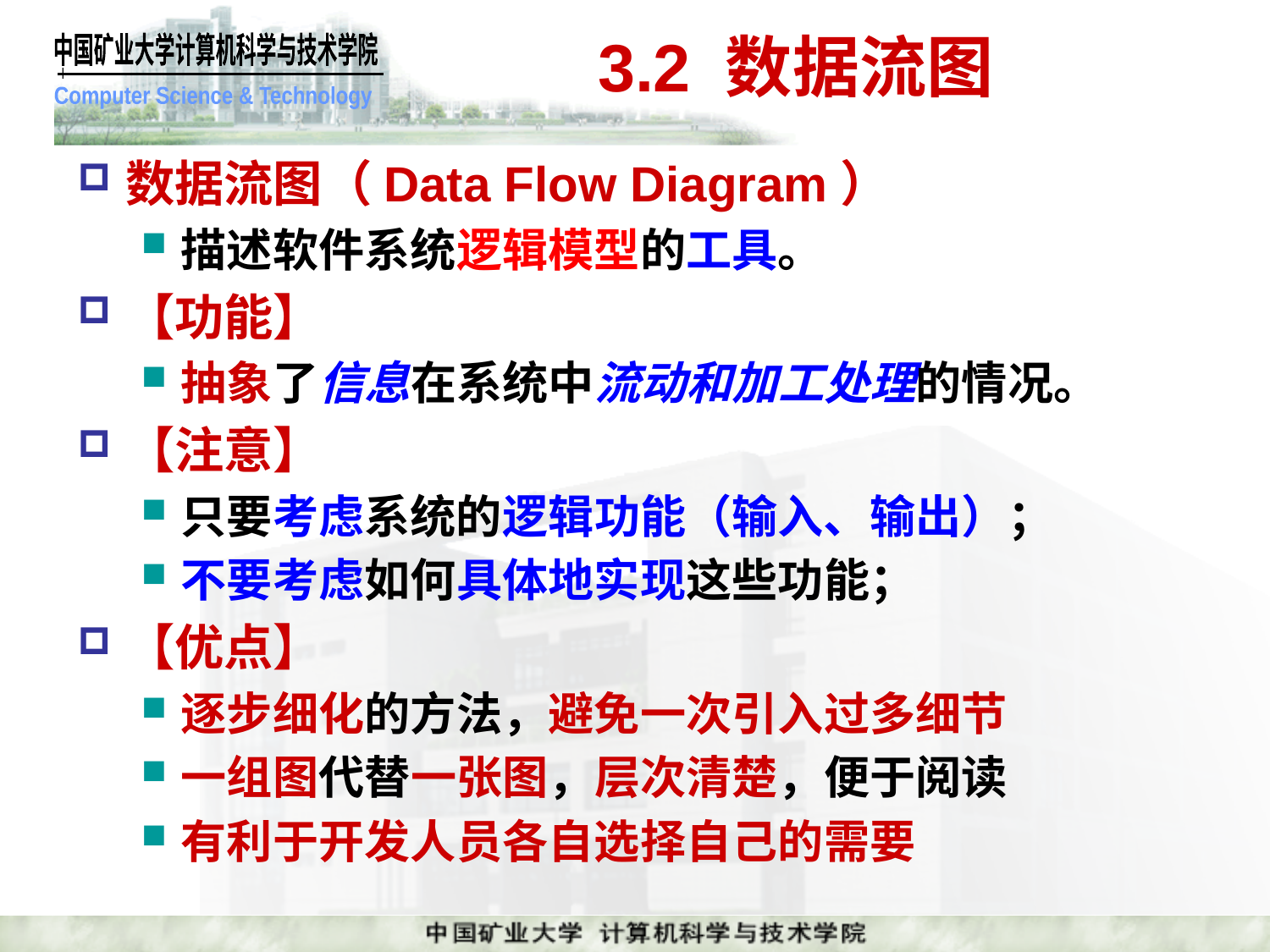

# 3.2 数据流图
数据流图（Data Flow Diagram）
描述软件系统逻辑模型的工具。
【功能】
抽象了信息在系统中流动和加工处理的情况。
【注意】
只要考虑系统的逻辑功能（输入、输出）；
不要考虑如何具体地实现这些功能；
【优点】
逐步细化的方法，避免一次引入过多细节
一组图代替一张图，层次清楚，便于阅读
有利于开发人员各自选择自己的需要
40